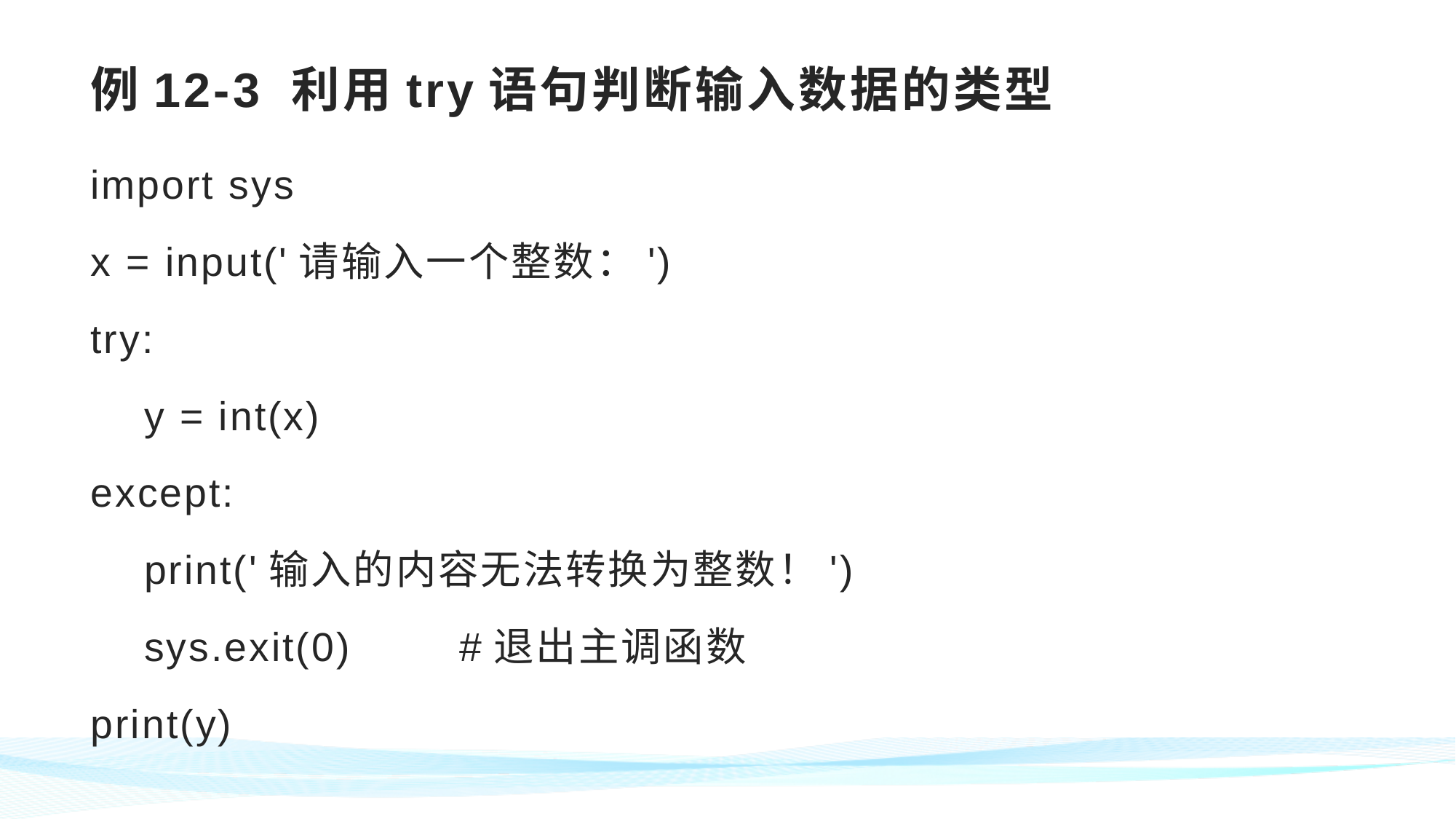

# 例12-3 利用try语句判断输入数据的类型
import sys
x = input('请输入一个整数：')
try:
    y = int(x)
except:
    print('输入的内容无法转换为整数！')
    sys.exit(0)        #退出主调函数
print(y)